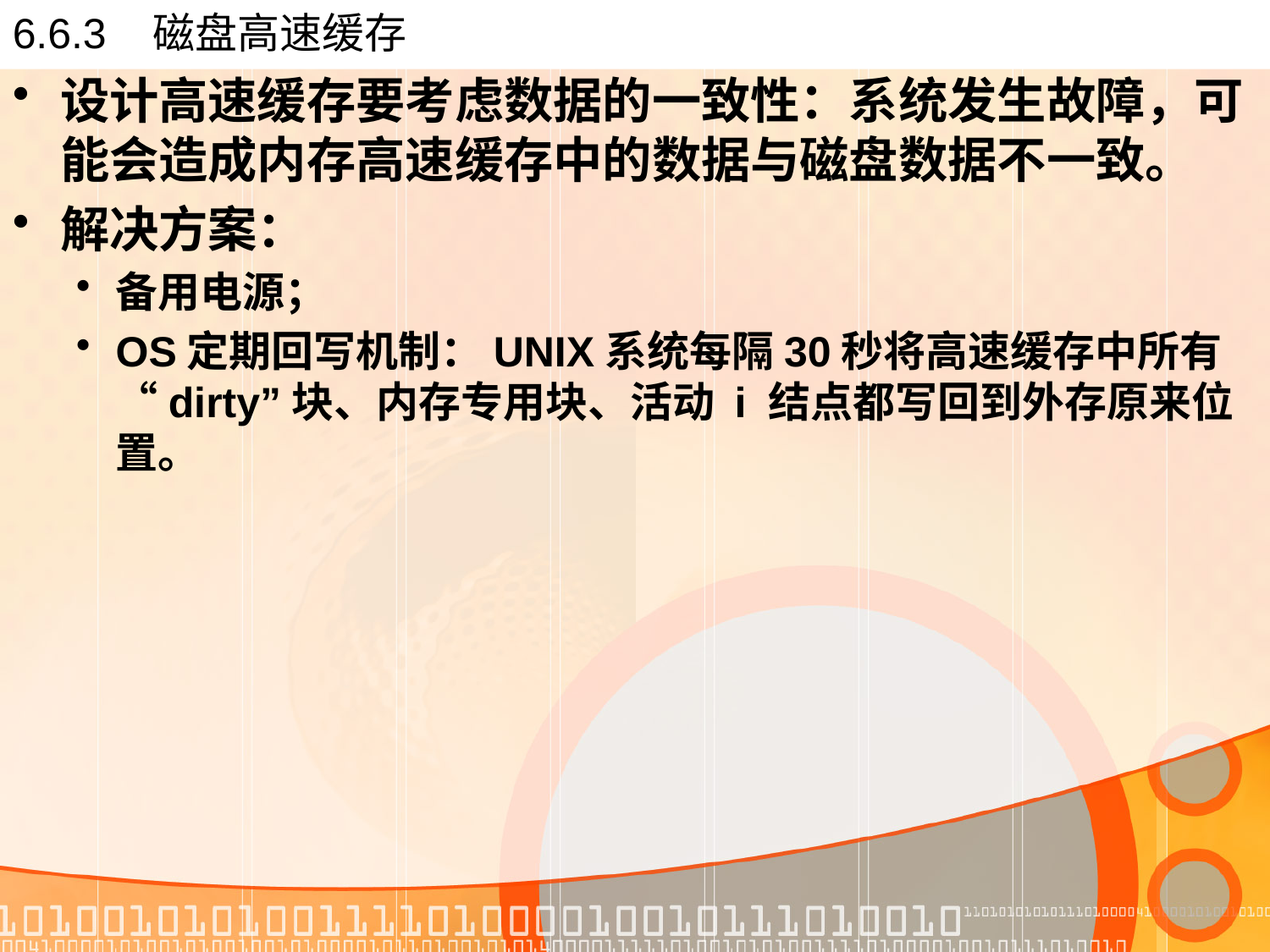

# 6.6.3   磁盘高速缓存
设计高速缓存要考虑数据的一致性：系统发生故障，可能会造成内存高速缓存中的数据与磁盘数据不一致。
解决方案：
备用电源；
OS定期回写机制：UNIX系统每隔30秒将高速缓存中所有“dirty”块、内存专用块、活动 i 结点都写回到外存原来位置。